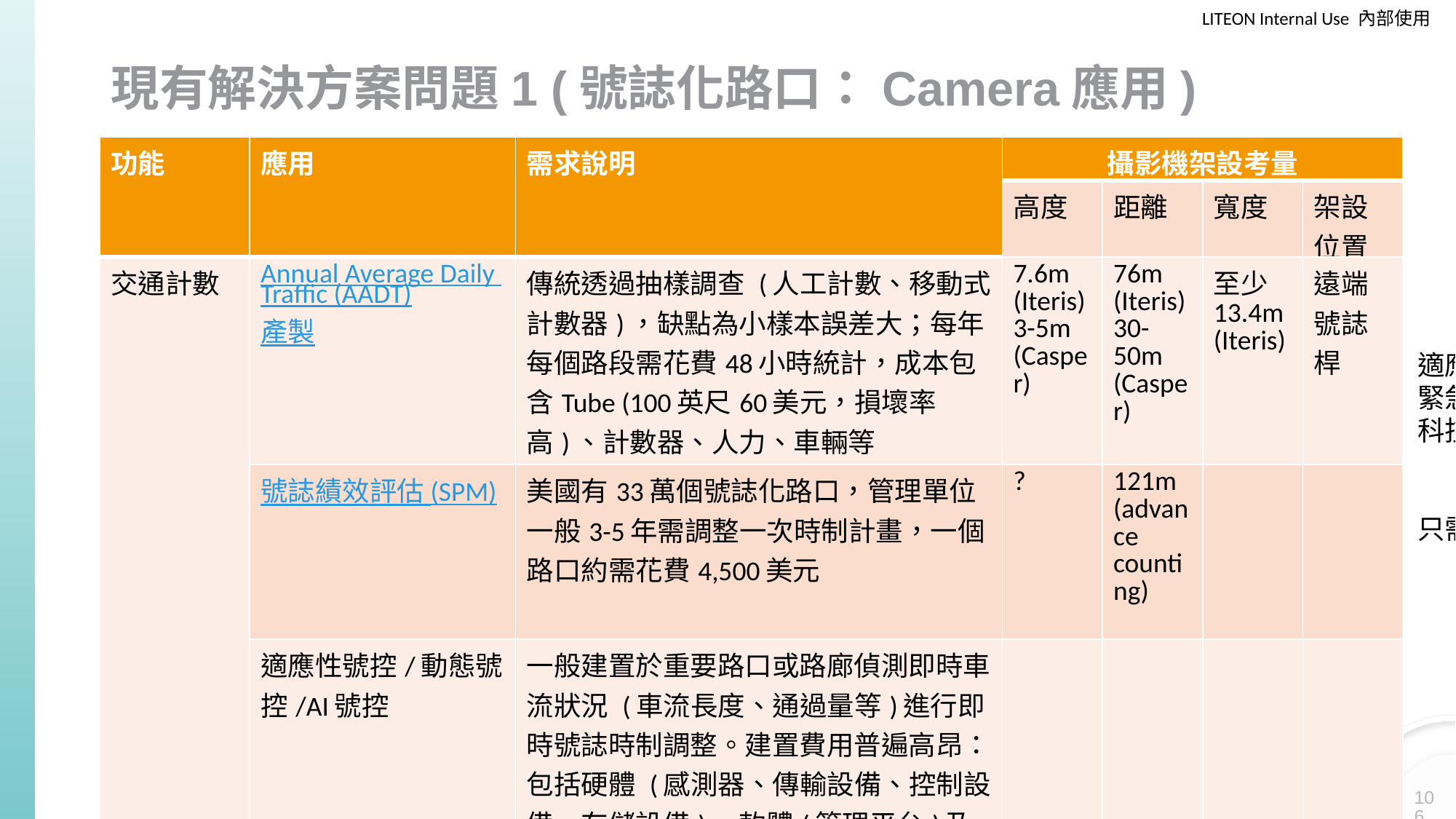

# 現有解決方案問題1 (號誌化路口：Camera應用)
| 功能 | 應用 | 需求說明 | 攝影機架設考量 |  |  |  |
| --- | --- | --- | --- | --- | --- | --- |
|  |  |  | 高度 | 距離 | 寬度 | 架設位置 |
| 交通計數 | Annual Average Daily Traffic (AADT)產製 | 傳統透過抽樣調查 (人工計數、移動式計數器)，缺點為小樣本誤差大；每年每個路段需花費48小時統計，成本包含Tube (100英尺60美元，損壞率高)、計數器、人力、車輛等 | 7.6m (Iteris) 3-5m (Casper) | 76m (Iteris) 30-50m (Casper) | 至少13.4m (Iteris) | 遠端號誌桿 |
|  | 號誌績效評估 (SPM) | 美國有33萬個號誌化路口，管理單位一般3-5年需調整一次時制計畫，一個路口約需花費4,500美元 | ? | 121m (advance counting) |  |  |
|  | 適應性號控/動態號控/AI號控 | 一般建置於重要路口或路廊偵測即時車流狀況 (車流長度、通過量等)進行即時號誌時制調整。建置費用普遍高昂：包括硬體 (感測器、傳輸設備、控制設備、存儲設備)、軟體(管理平台)及顧問費用(號誌調變邏輯、系統建置) |  |  |  |  |
|  | 規劃作業 (基礎建設規劃、車流優化、路口安全加強、大眾運輸規劃 ) | 傳統透過抽樣調查 (人工計數、移動式計數器)，缺點為小樣本誤差大 |  |  |  |  |
| 車牌辨識 | 科技執法 |  | 2-2.5m (Casper) | 近端號誌桿前10m | ? |  |
|  | ETC、ERP等收費應用 |  |  |  |  |  |
|  | 起迄點資料蒐集 |  |  |  |  |  |
| 事件偵測 | 事件偵測回報 | 偵測路口周邊交通事件即時回報加速救援或解決速度 |  |  |  |  |
要有照片, 訪談, 成本資訊

架設成本, 維護成本, 單價成本, 美觀, 整合度低等等…
適應性號誌/AI號誌
緊急車輛/大眾運輸優先通行
科技執法

只需要列出目前架設 camera 的位置, 方法, 鏡頭, 角度, 目的等等 (科技執法, 車流辨識?)
106